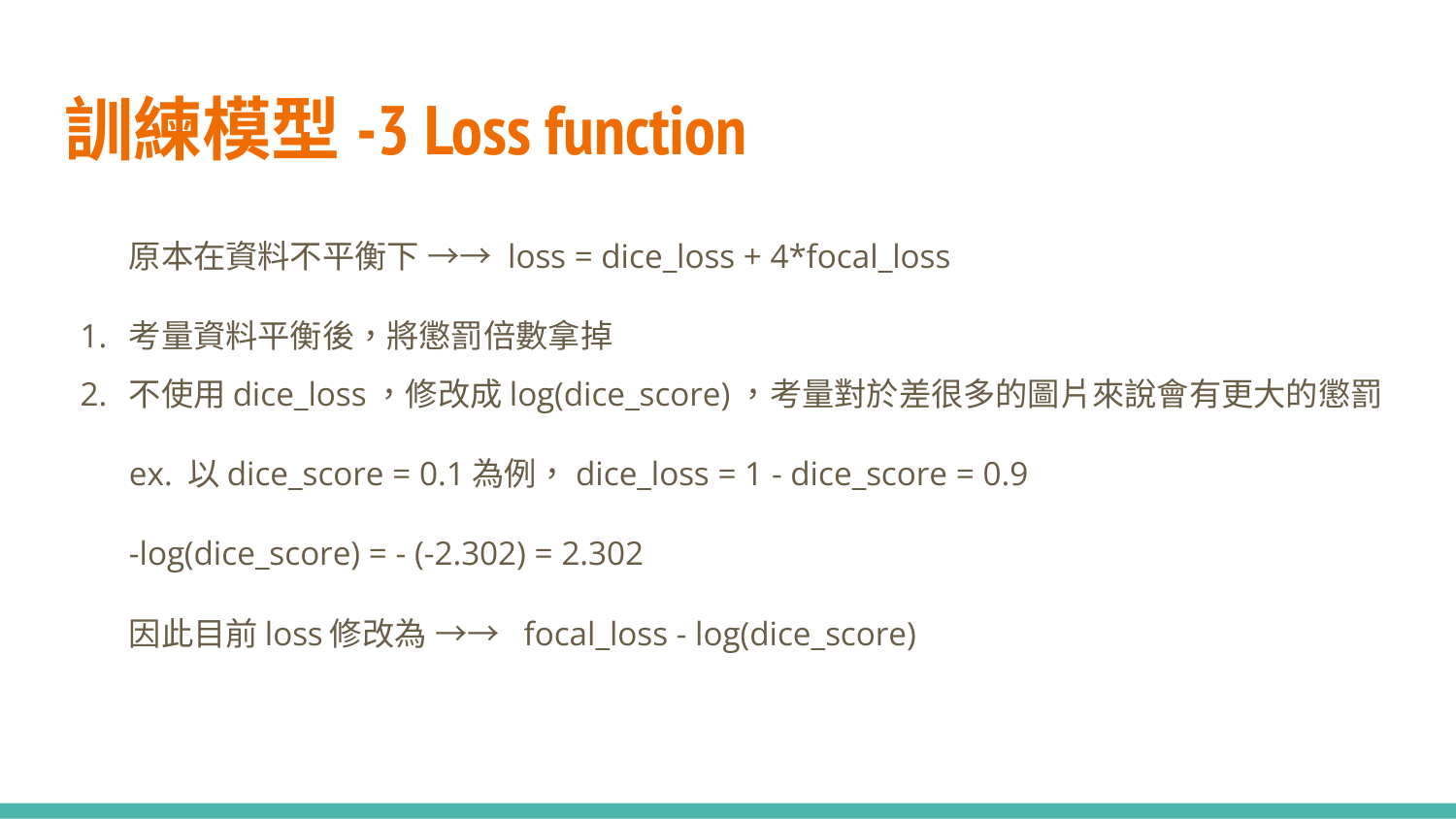

# 訓練模型-3 Loss function
原本在資料不平衡下 →→ loss = dice_loss + 4*focal_loss
考量資料平衡後，將懲罰倍數拿掉
不使用dice_loss，修改成log(dice_score)，考量對於差很多的圖片來說會有更大的懲罰
ex. 以dice_score = 0.1為例，dice_loss = 1 - dice_score = 0.9
-log(dice_score) = - (-2.302) = 2.302
因此目前loss修改為 →→  focal_loss - log(dice_score)